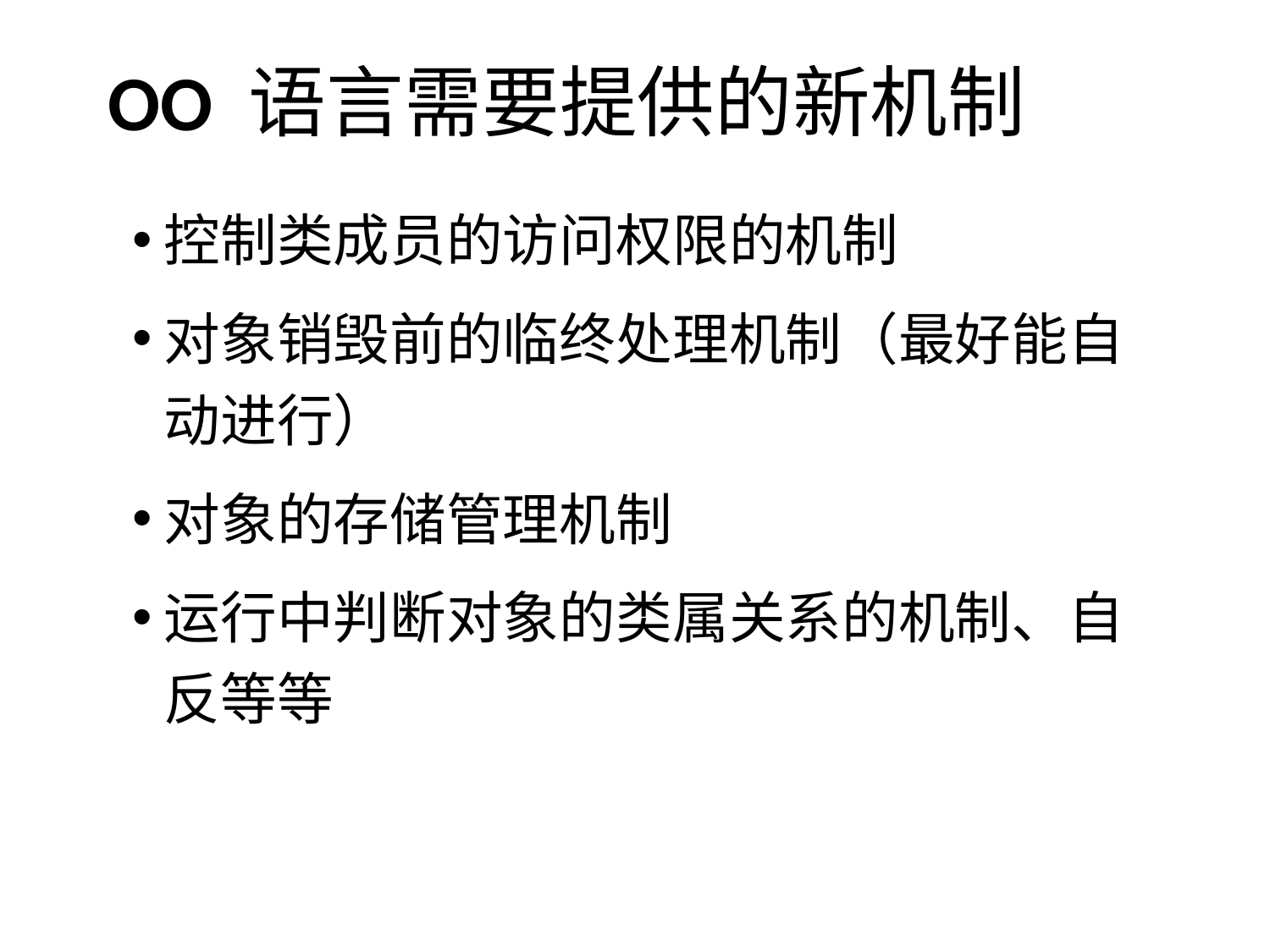

OO 语言需要提供的新机制
控制类成员的访问权限的机制
对象销毁前的临终处理机制（最好能自动进行）
对象的存储管理机制
运行中判断对象的类属关系的机制、自反等等